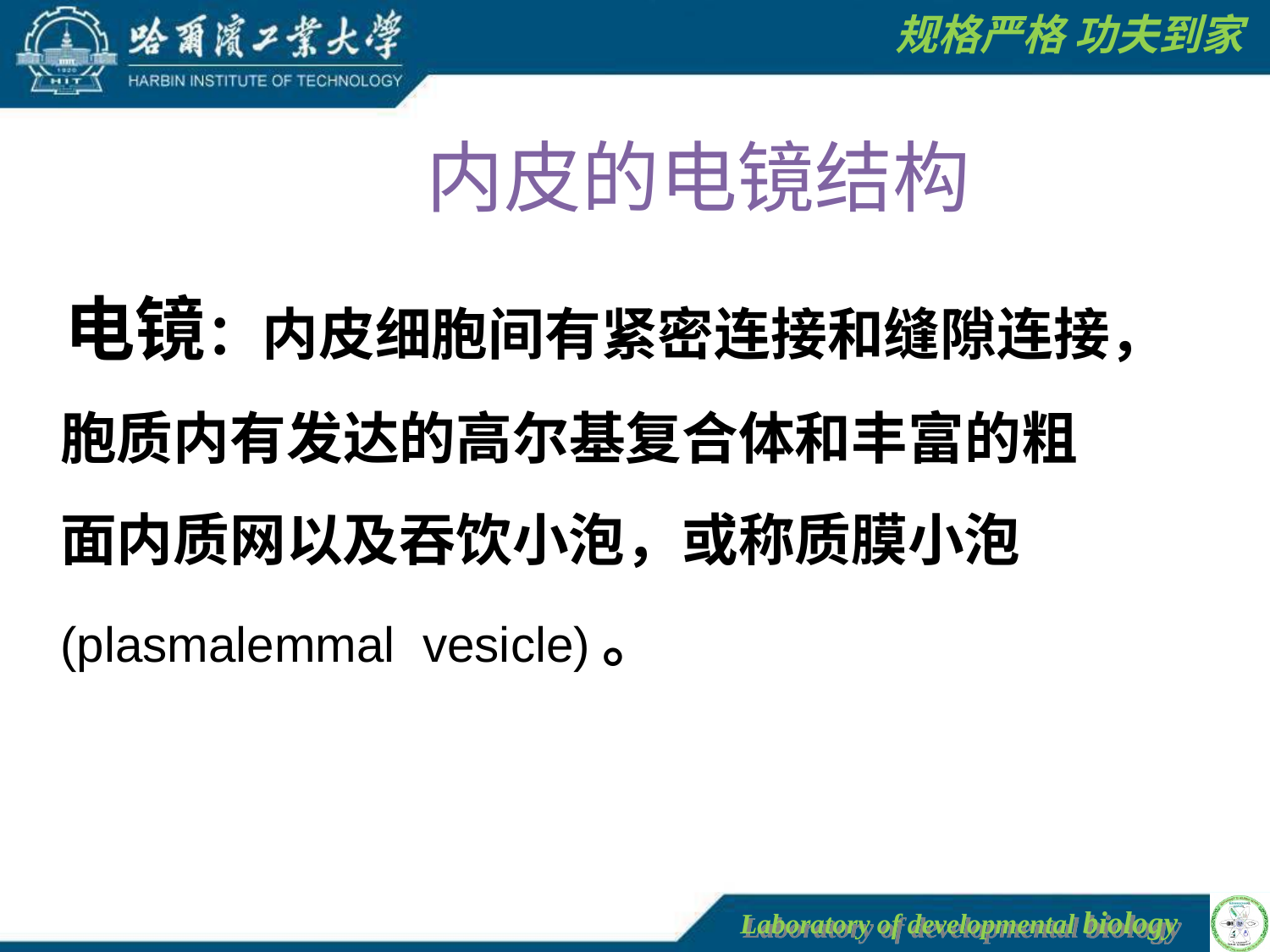

内皮的电镜结构
   电镜：内皮细胞间有紧密连接和缝隙连接，胞质内有发达的高尔基复合体和丰富的粗面内质网以及吞饮小泡，或称质膜小泡(plasmalemmal  vesicle)。